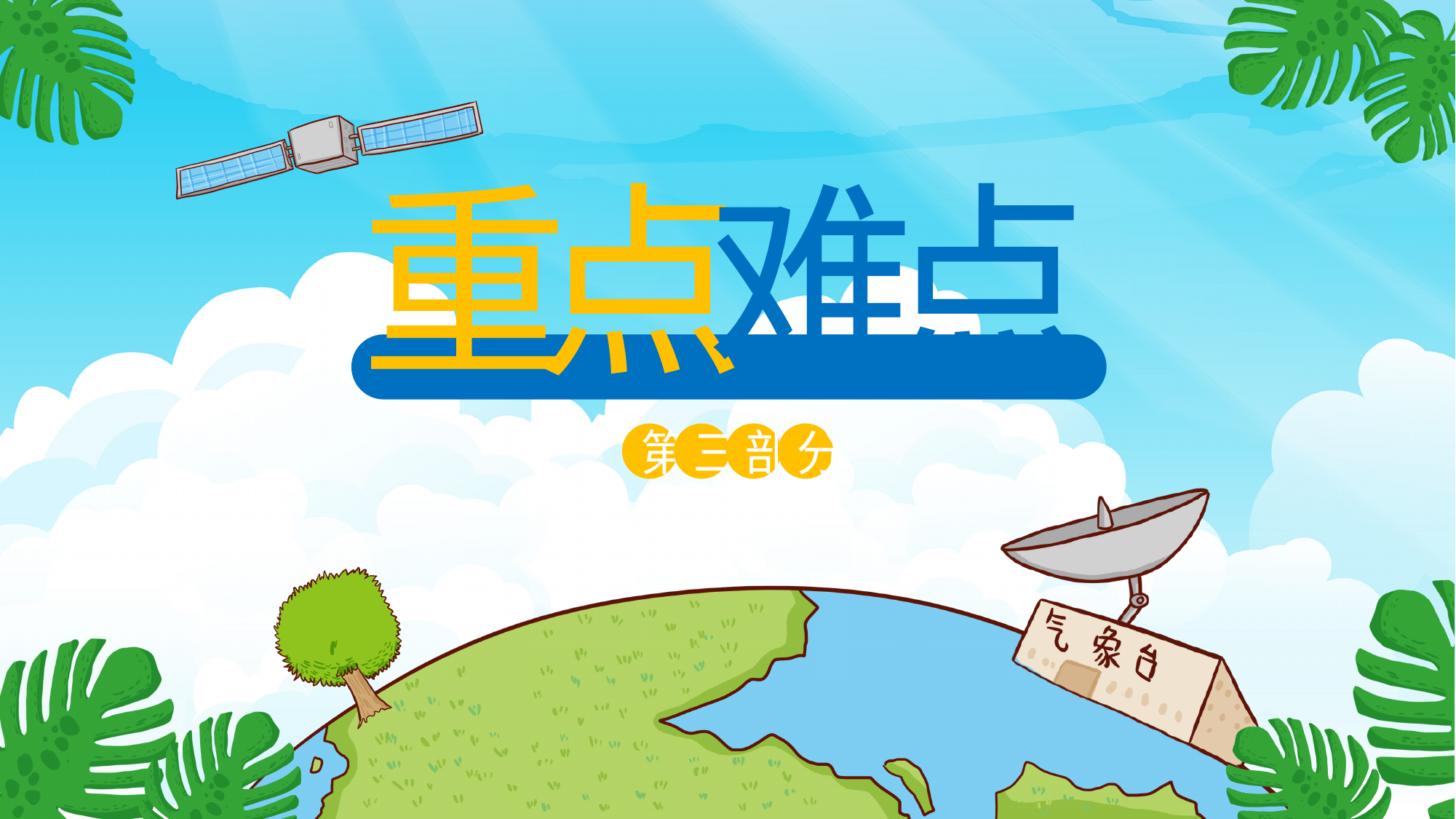

重
点
难
点

第
三
部
分